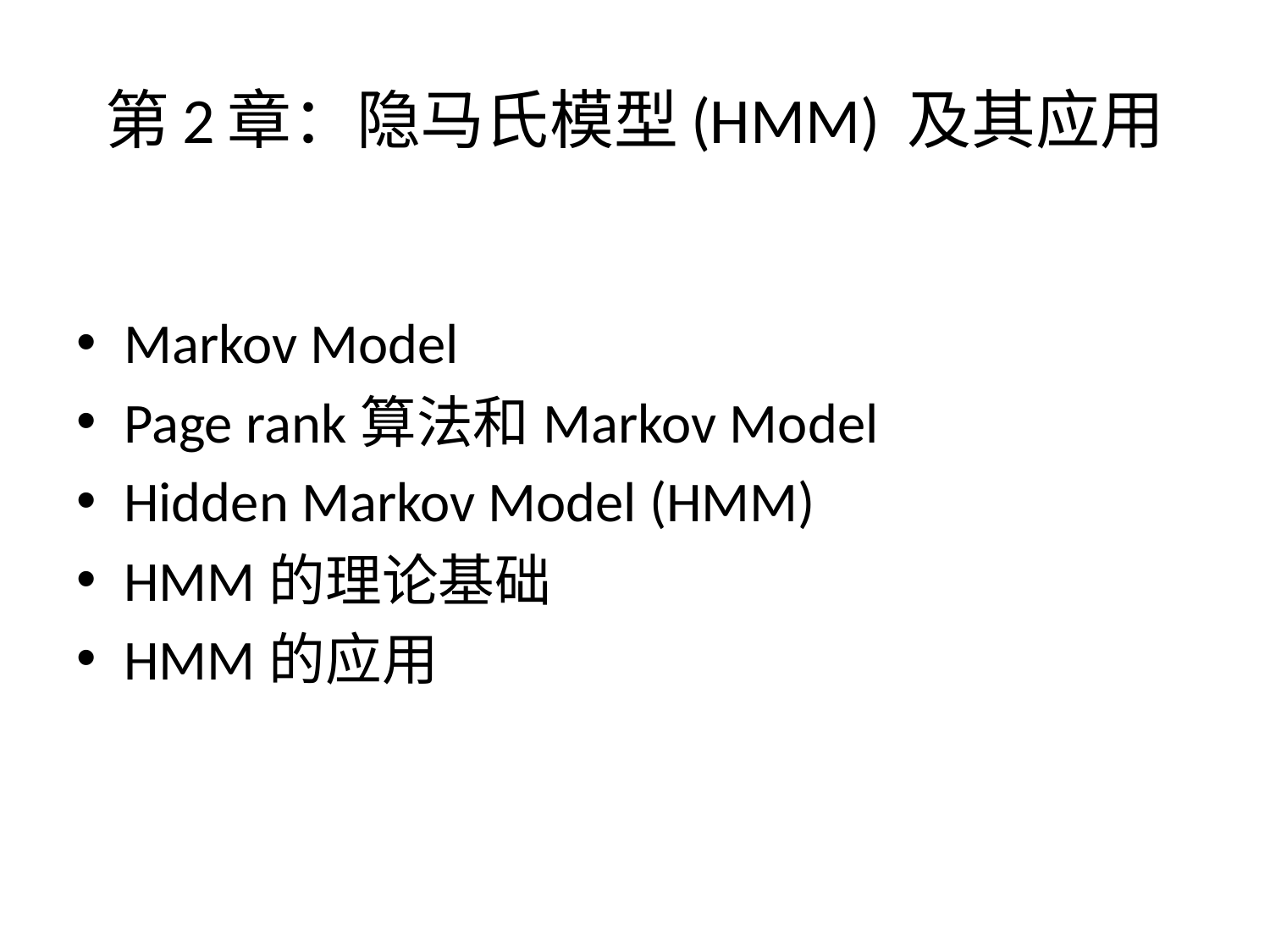

# 第2章：隐马氏模型(HMM) 及其应用

Markov Model
Page rank算法和Markov Model
Hidden Markov Model (HMM)
HMM的理论基础
HMM的应用